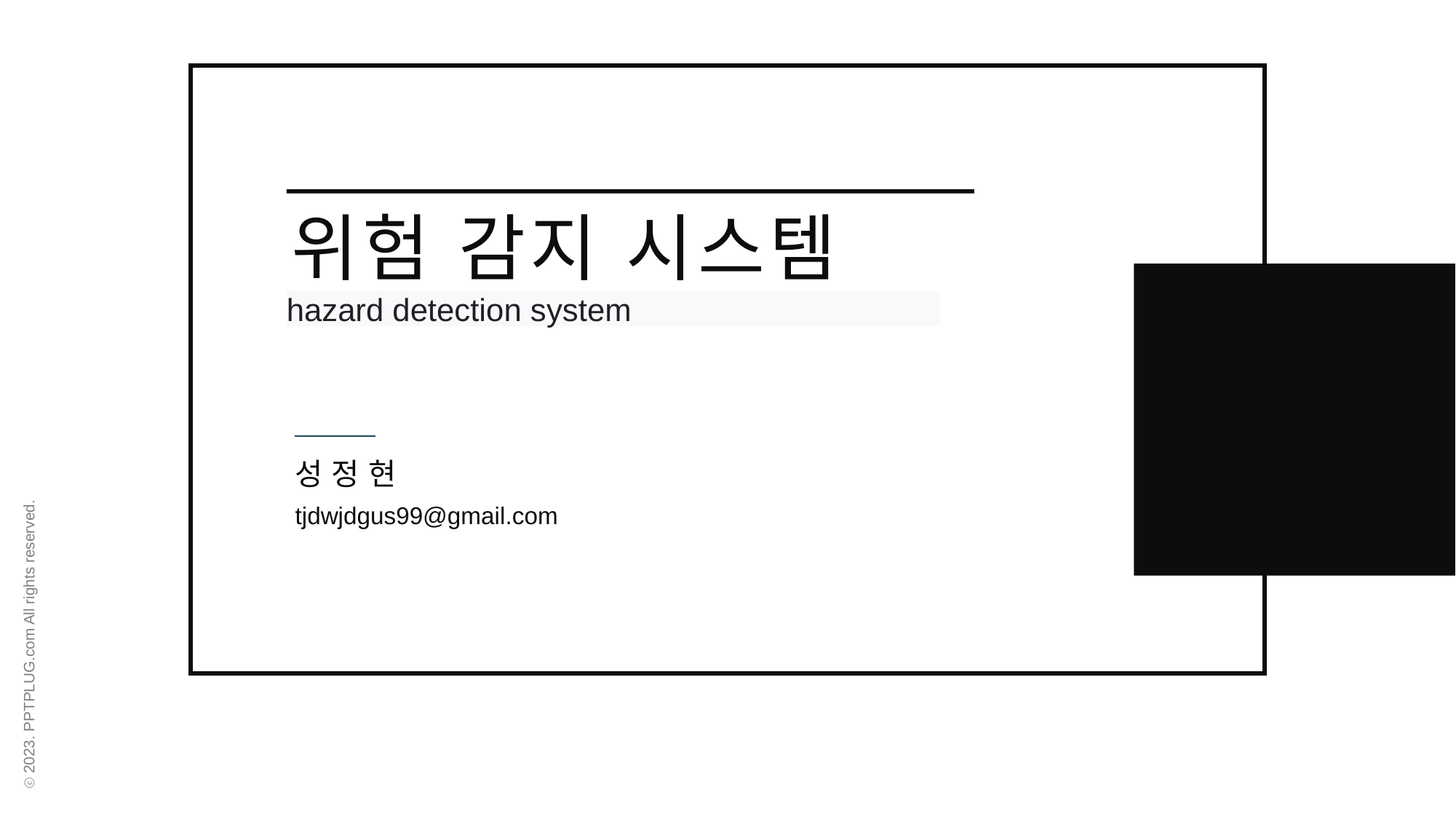

위험 감지 시스템
hazard detection system

성 정 현
tjdwjdgus99@gmail.com